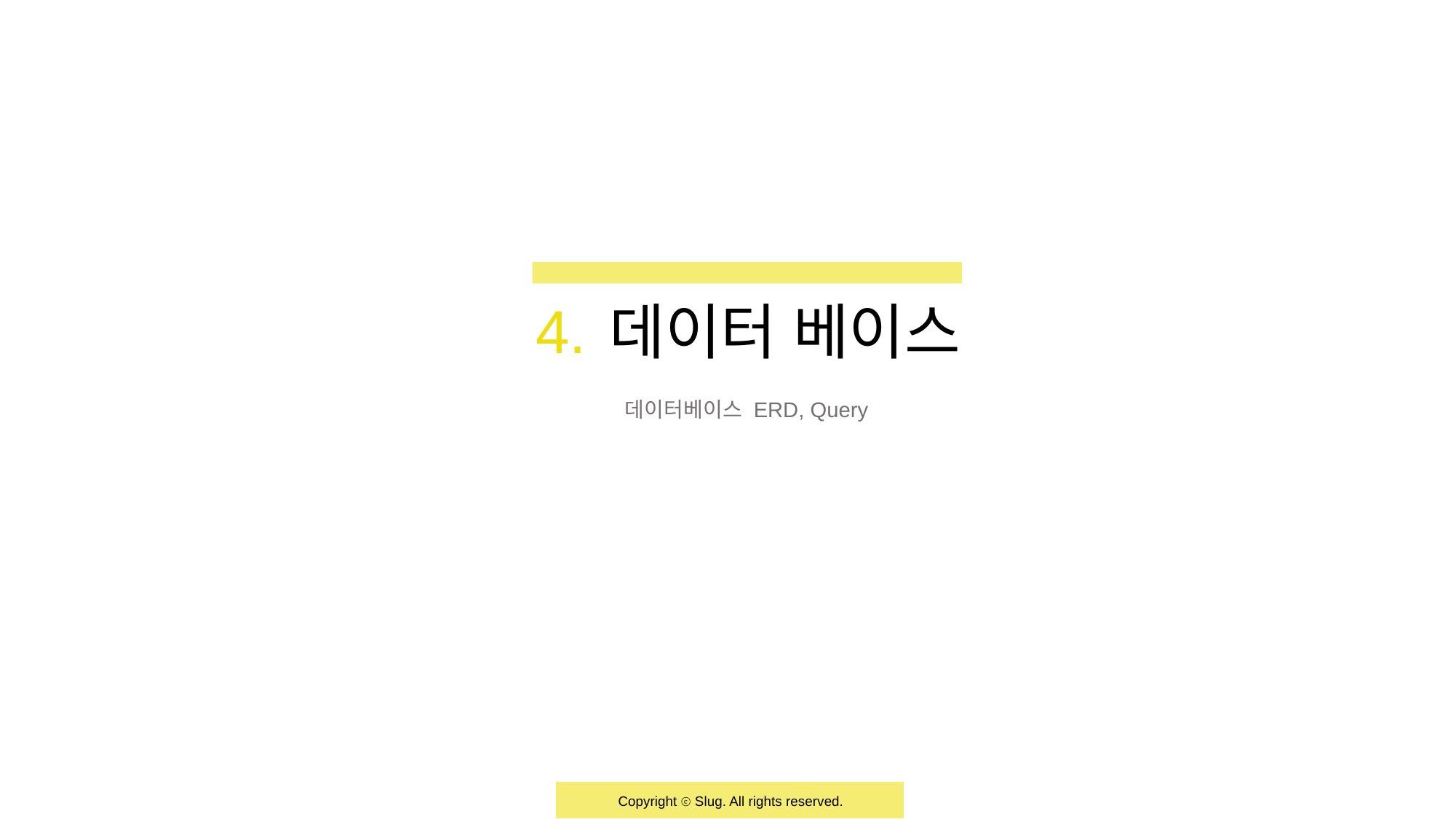

4.
데이터 베이스
데이터베이스 ERD, Query

Copyright ⓒ Slug. All rights reserved.